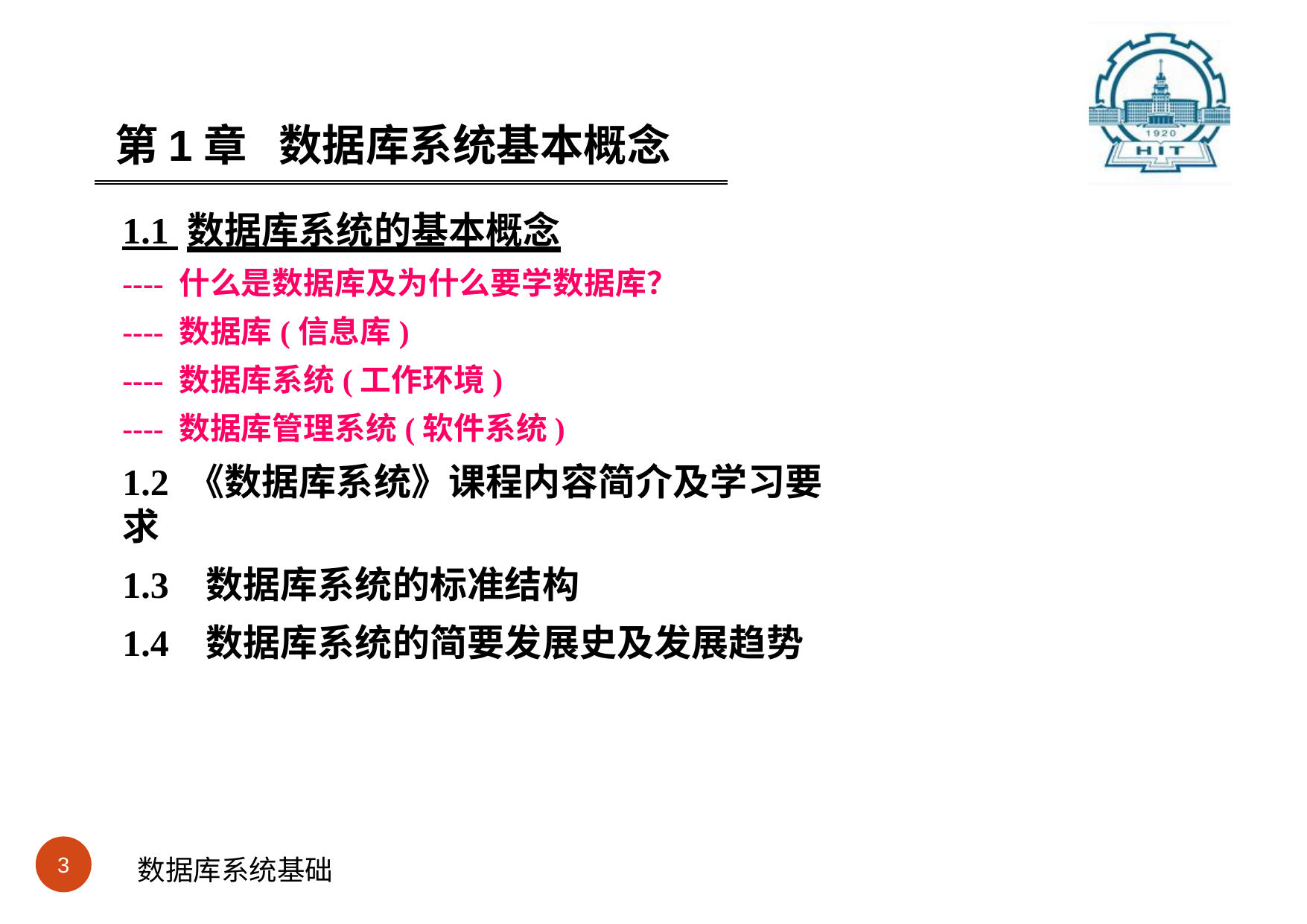

第1章	数据库系统基本概念
1.1 数据库系统的基本概念
---- 什么是数据库及为什么要学数据库？
---- 数据库(信息库)
---- 数据库系统(工作环境)
---- 数据库管理系统(软件系统)
1.2 《数据库系统》课程内容简介及学习要求
1.3	数据库系统的标准结构
1.4	数据库系统的简要发展史及发展趋势